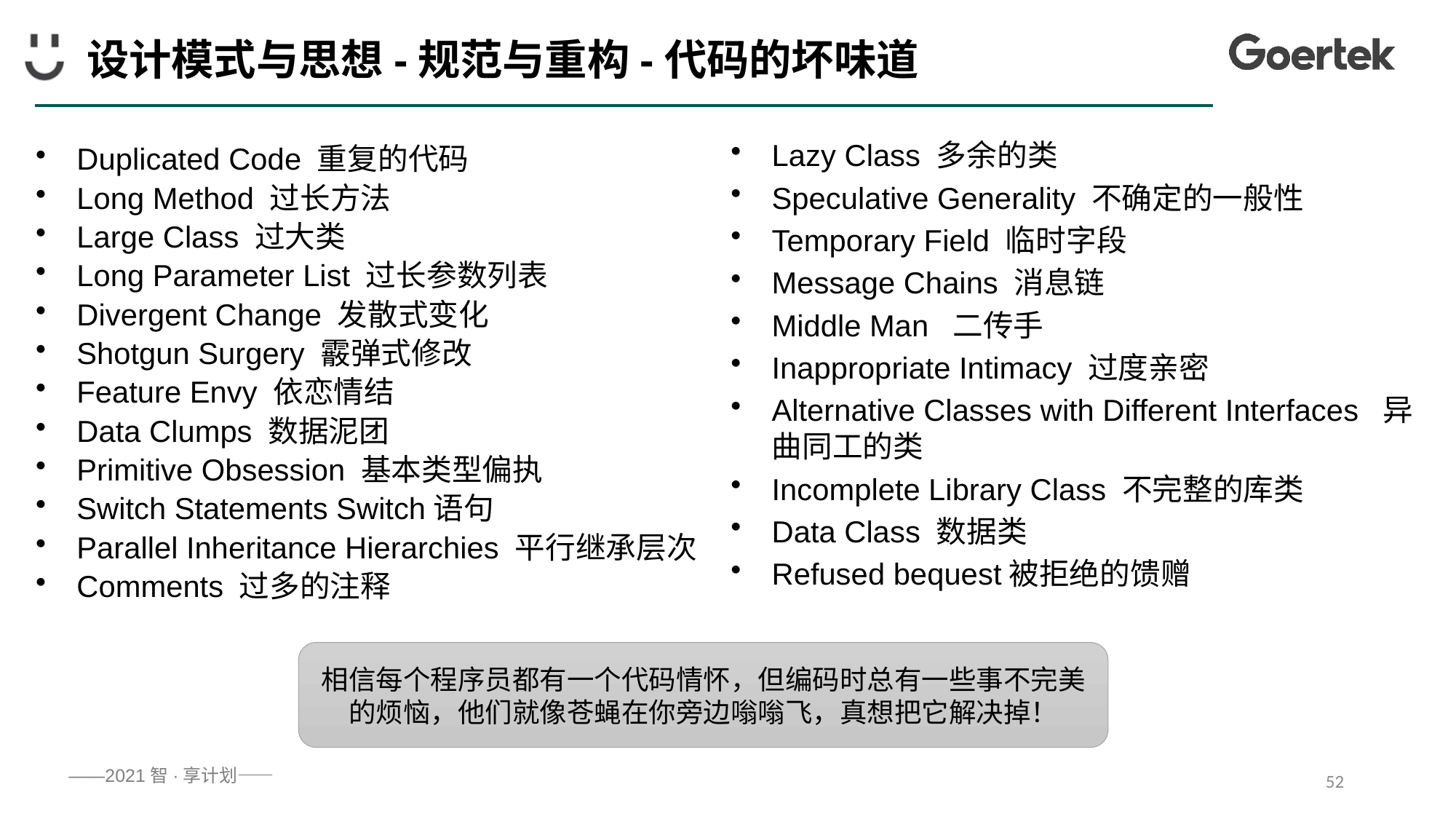

# 设计模式与思想-规范与重构-代码的坏味道
Lazy Class 多余的类
Speculative Generality 不确定的一般性
Temporary Field 临时字段
Message Chains 消息链
Middle Man  二传手
Inappropriate Intimacy 过度亲密
Alternative Classes with Different Interfaces  异曲同工的类
Incomplete Library Class 不完整的库类
Data Class 数据类
Refused bequest被拒绝的馈赠

Duplicated Code 重复的代码
Long Method 过长方法
Large Class 过大类
Long Parameter List 过长参数列表
Divergent Change 发散式变化
Shotgun Surgery 霰弹式修改
Feature Envy 依恋情结
Data Clumps 数据泥团
Primitive Obsession 基本类型偏执
Switch Statements Switch语句
Parallel Inheritance Hierarchies 平行继承层次
Comments 过多的注释

相信每个程序员都有一个代码情怀，但编码时总有一些事不完美的烦恼，他们就像苍蝇在你旁边嗡嗡飞，真想把它解决掉！
52